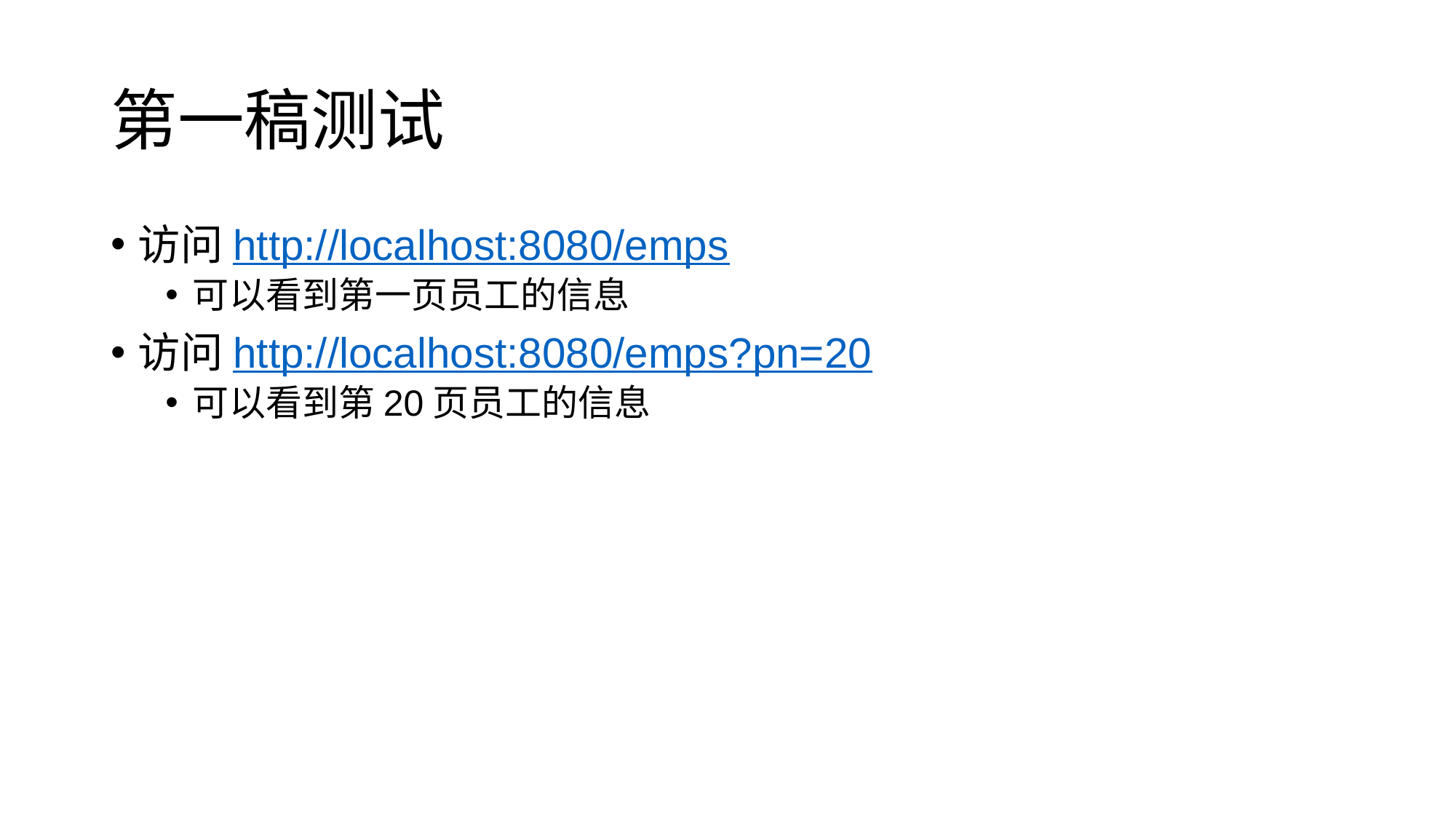

# 第一稿测试
访问http://localhost:8080/emps
可以看到第一页员工的信息
访问http://localhost:8080/emps?pn=20
可以看到第20页员工的信息